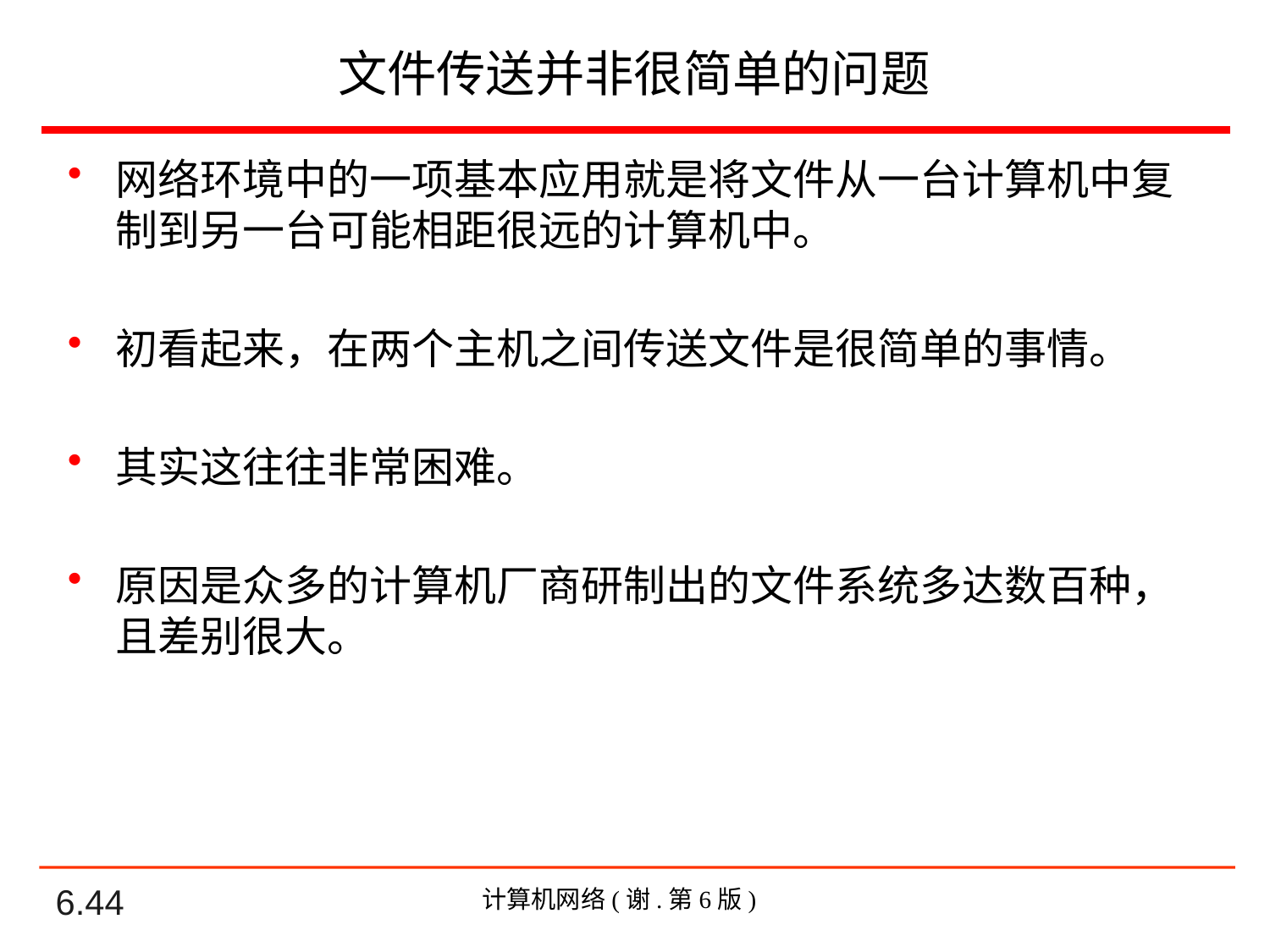

# 文件传送并非很简单的问题
网络环境中的一项基本应用就是将文件从一台计算机中复制到另一台可能相距很远的计算机中。

初看起来，在两个主机之间传送文件是很简单的事情。

其实这往往非常困难。

原因是众多的计算机厂商研制出的文件系统多达数百种，且差别很大。